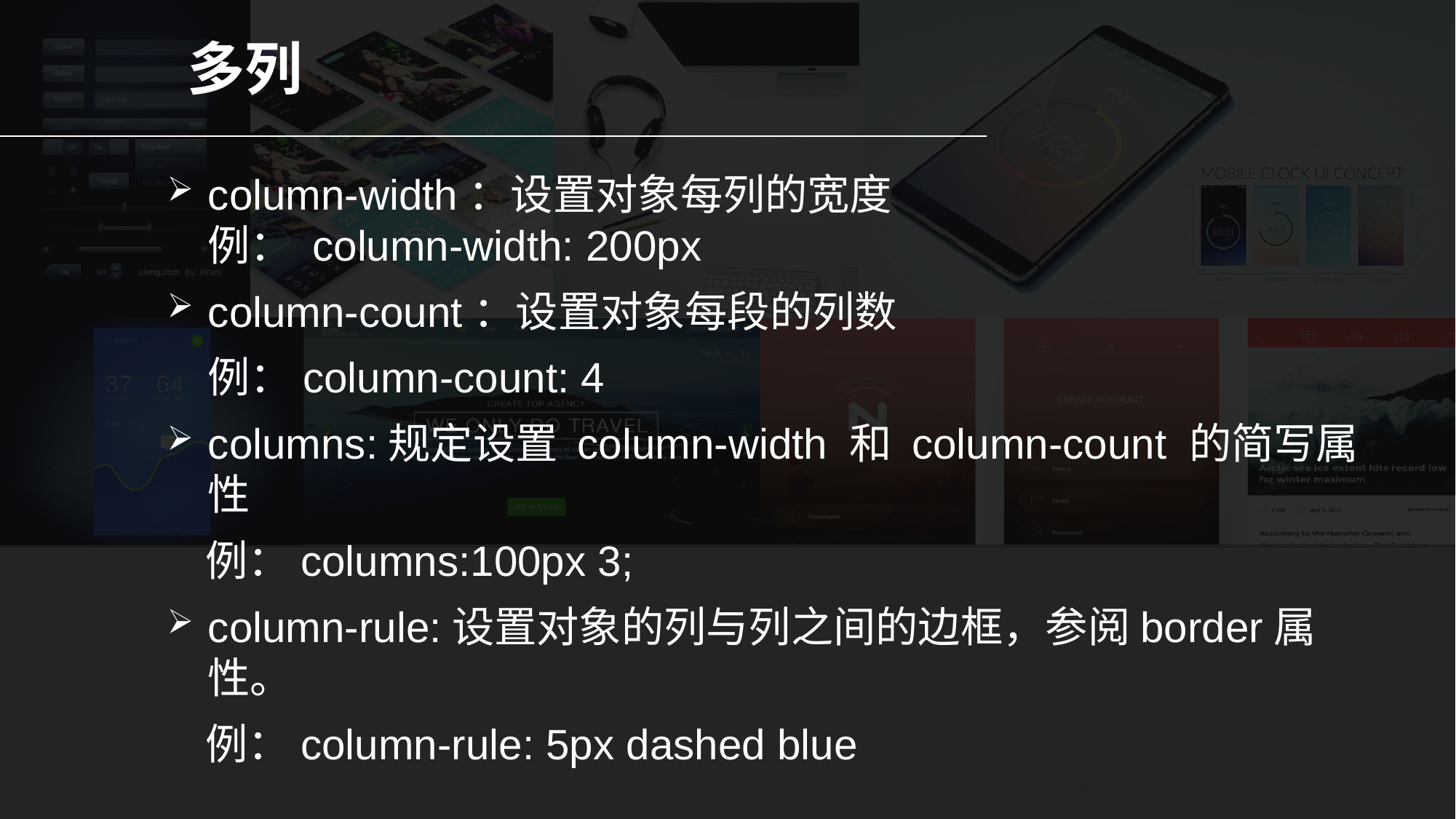

多列
column-width：设置对象每列的宽度
例： column-width: 200px
column-count：设置对象每段的列数
	例：column-count: 4
columns:规定设置 column-width 和 column-count 的简写属性
   例：columns:100px 3;
column-rule:设置对象的列与列之间的边框，参阅border属性。
   例：column-rule: 5px dashed blue